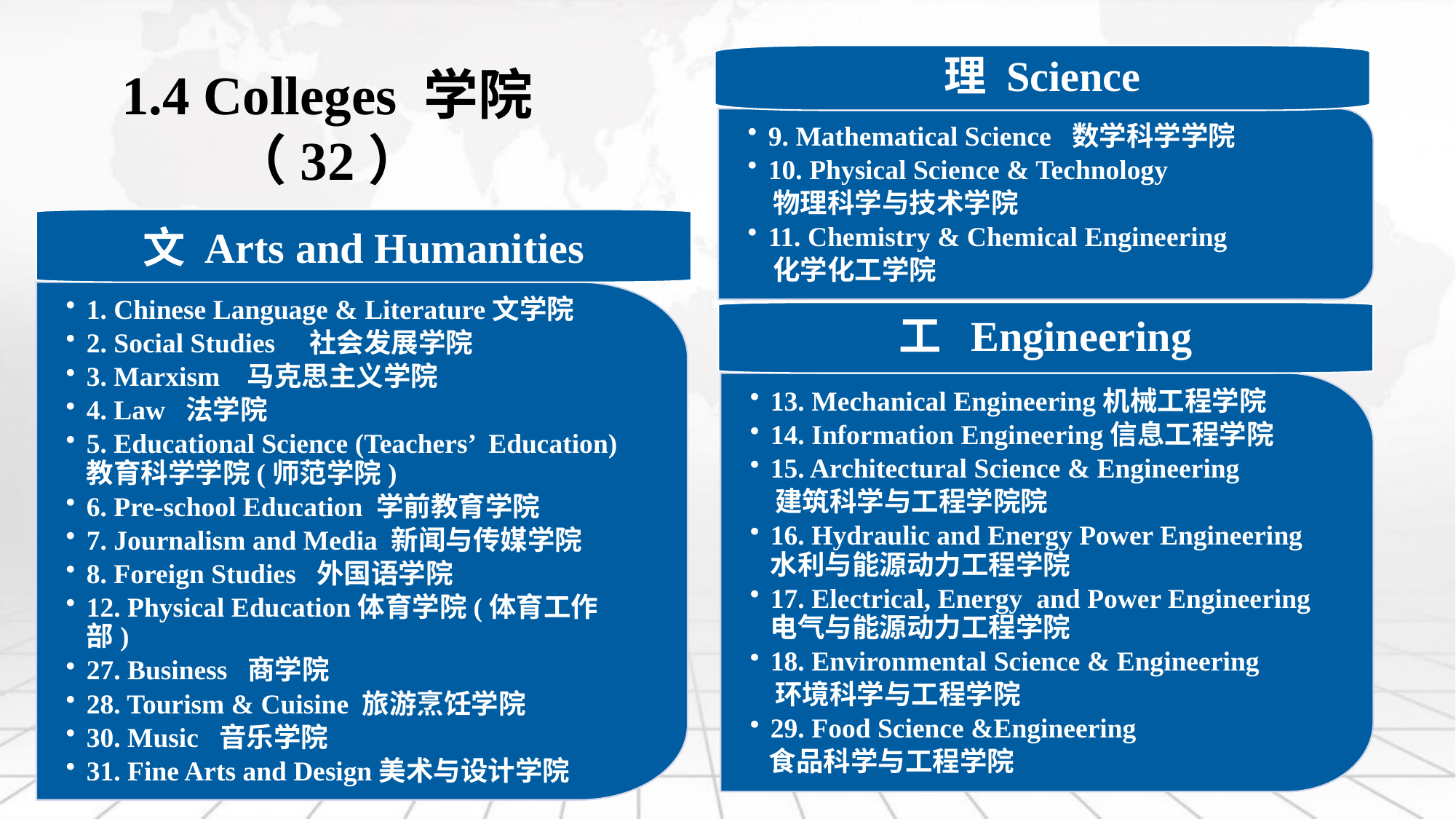

理 Science
9. Mathematical Science  数学科学学院
10. Physical Science & Technology
   物理科学与技术学院
11. Chemistry & Chemical Engineering
   化学化工学院
1.4 Colleges 学院（32）
文 Arts and Humanities
1. Chinese Language & Literature文学院
2. Social Studies    社会发展学院
3. Marxism   马克思主义学院
4. Law  法学院
5. Educational Science (Teachers’  Education)教育科学学院(师范学院)
6. Pre-school Education 学前教育学院
7. Journalism and Media 新闻与传媒学院
8. Foreign Studies  外国语学院
12. Physical Education体育学院(体育工作部)
27. Business  商学院
28. Tourism & Cuisine 旅游烹饪学院
30. Music  音乐学院
31. Fine Arts and Design美术与设计学院
工  Engineering
13. Mechanical Engineering机械工程学院
14. Information Engineering信息工程学院
15. Architectural Science & Engineering
   建筑科学与工程学院院
16. Hydraulic and Energy Power Engineering 水利与能源动力工程学院
17. Electrical, Energy  and Power Engineering电气与能源动力工程学院
18. Environmental Science & Engineering
   环境科学与工程学院
29. Food Science &Engineering
  食品科学与工程学院